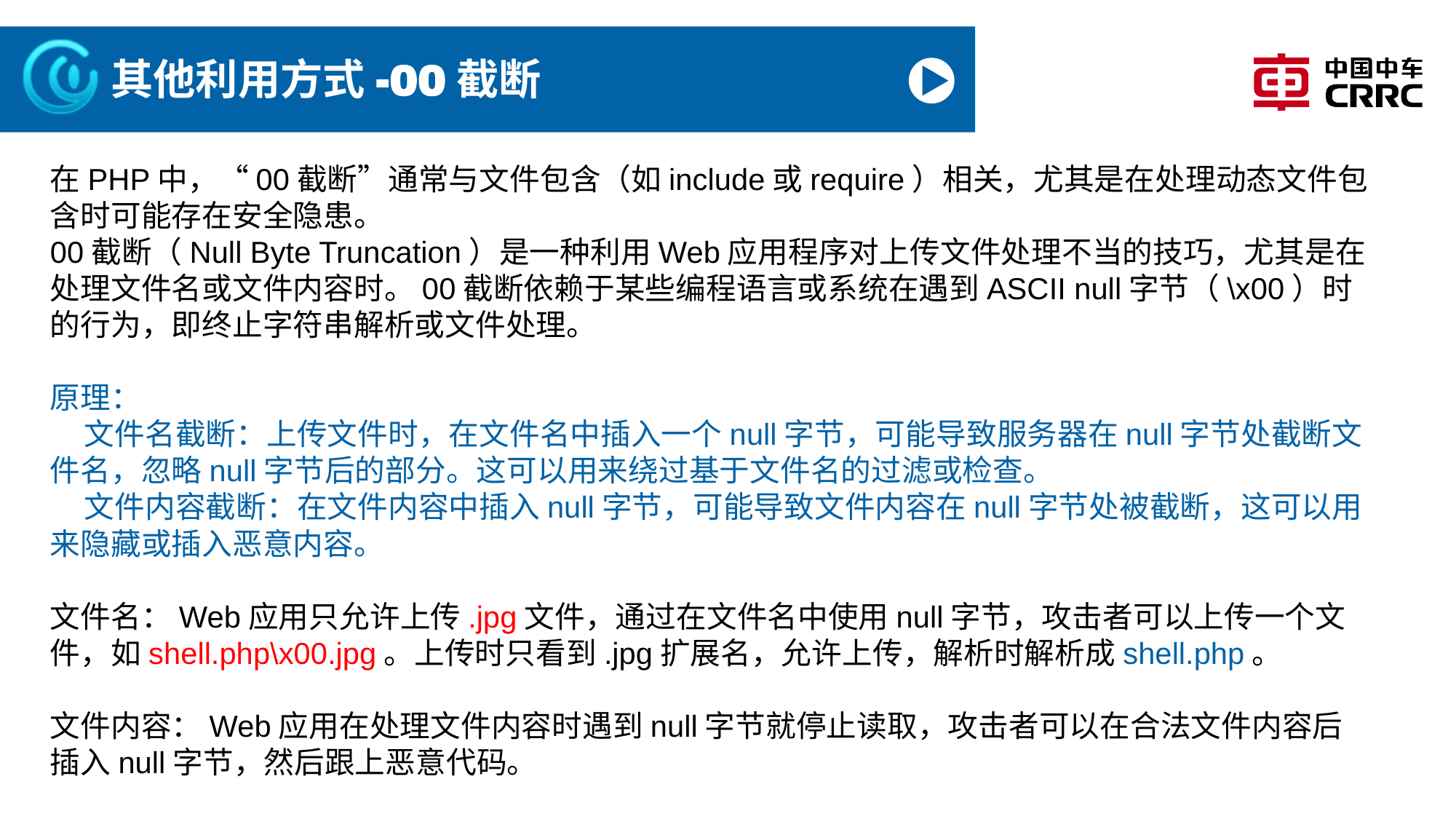

# 其他利用方式-00截断
在PHP中，“00截断”通常与文件包含（如include或require）相关，尤其是在处理动态文件包含时可能存在安全隐患。
00截断（Null Byte Truncation）是一种利用Web应用程序对上传文件处理不当的技巧，尤其是在处理文件名或文件内容时。00截断依赖于某些编程语言或系统在遇到ASCII null字节（\x00）时的行为，即终止字符串解析或文件处理。

原理：
    文件名截断：上传文件时，在文件名中插入一个null字节，可能导致服务器在null字节处截断文件名，忽略null字节后的部分。这可以用来绕过基于文件名的过滤或检查。
    文件内容截断：在文件内容中插入null字节，可能导致文件内容在null字节处被截断，这可以用来隐藏或插入恶意内容。

文件名：Web应用只允许上传.jpg文件，通过在文件名中使用null字节，攻击者可以上传一个文件，如shell.php\x00.jpg。上传时只看到.jpg扩展名，允许上传，解析时解析成shell.php。

文件内容：Web应用在处理文件内容时遇到null字节就停止读取，攻击者可以在合法文件内容后插入null字节，然后跟上恶意代码。
29